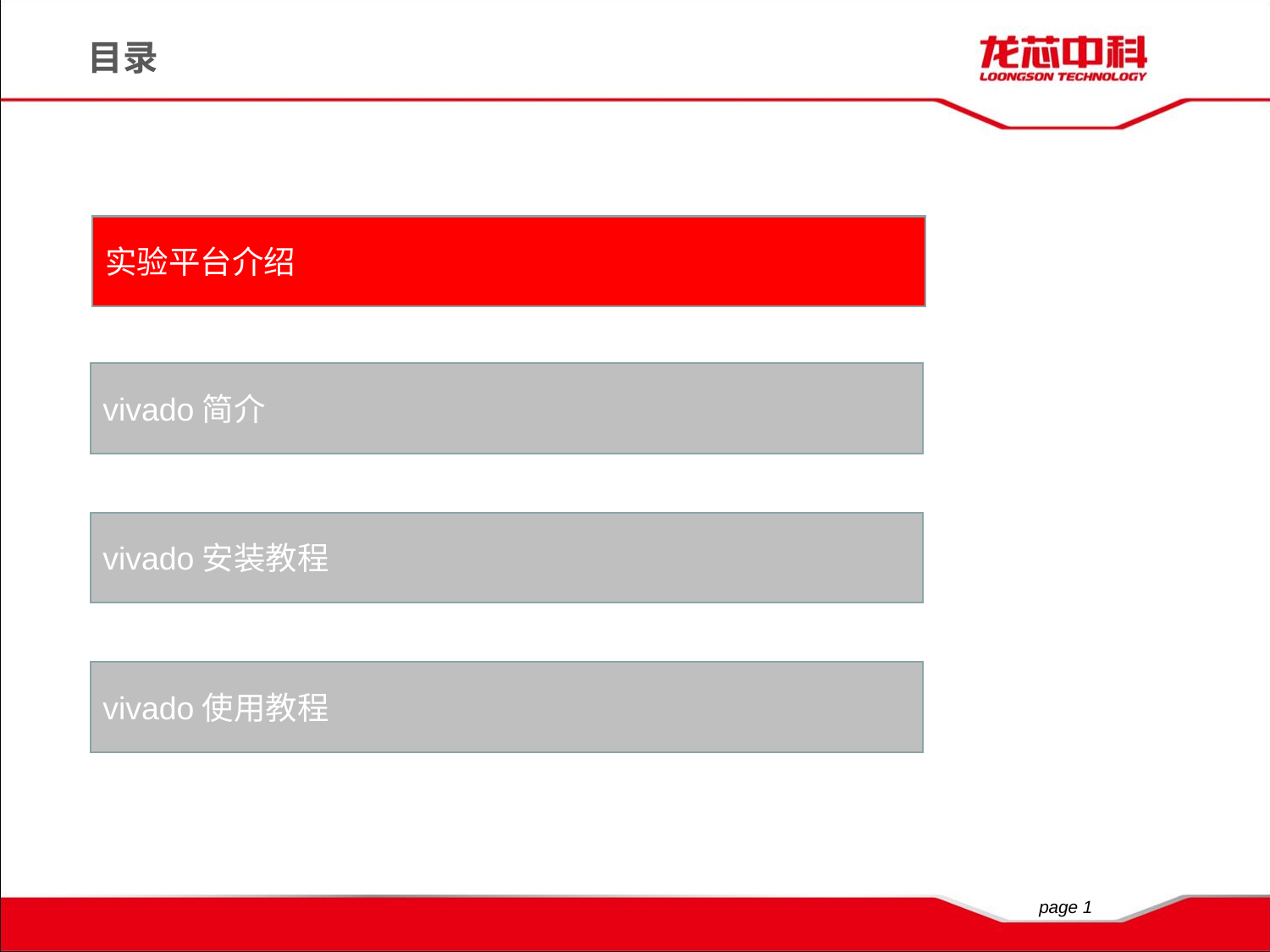

目录
实验平台介绍
vivado简介
vivado安装教程
vivado使用教程
page 1